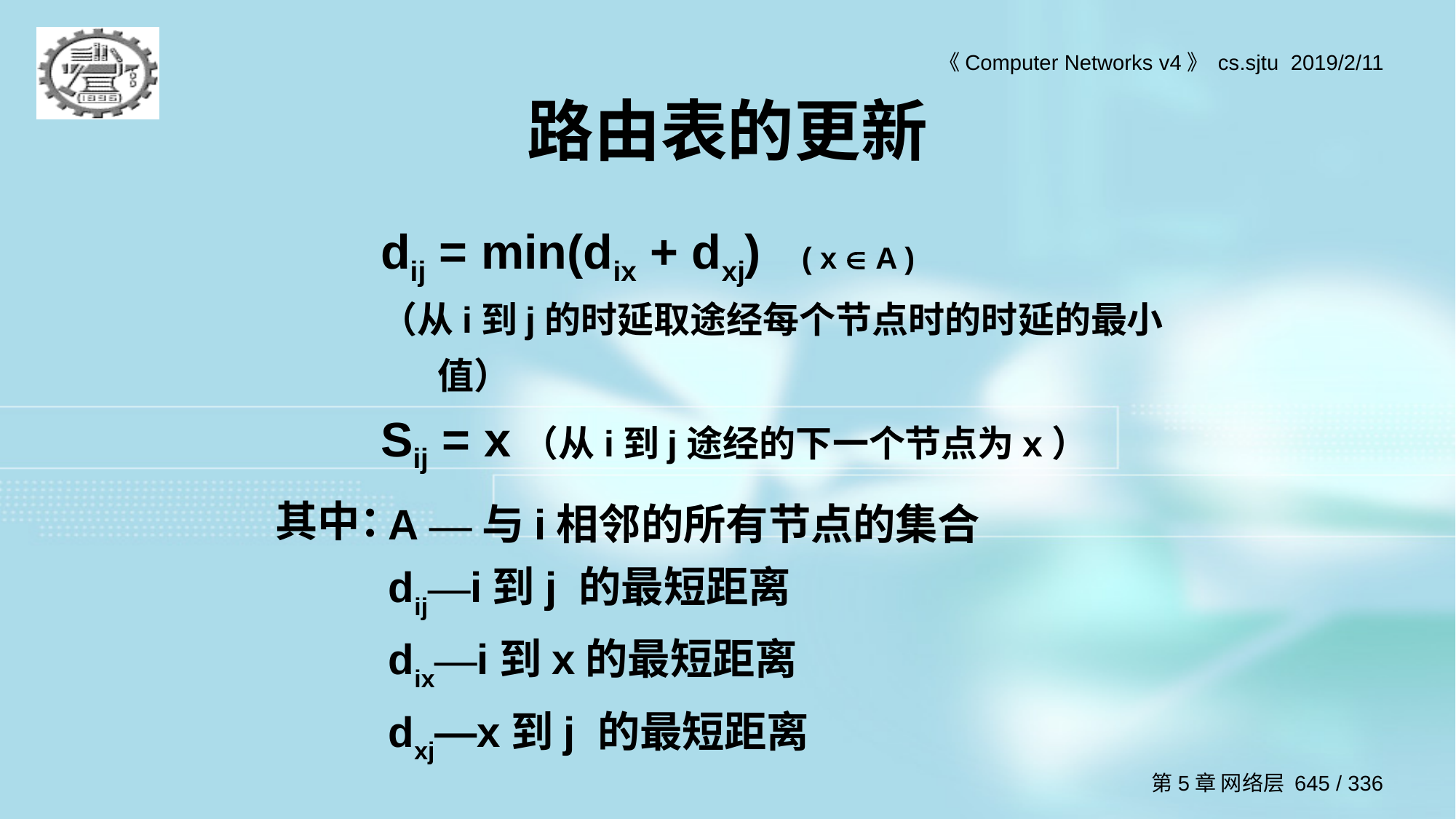

# 路由表的更新
dij = min(dix + dxj)   ( x ∈ A )
（从i到j的时延取途经每个节点时的时延的最小值）
Sij = x（从i到j途经的下一个节点为x）
A —与i相邻的所有节点的集合
dij—i到j 的最短距离
dix—i到x的最短距离
dxj—x到j 的最短距离
其中：